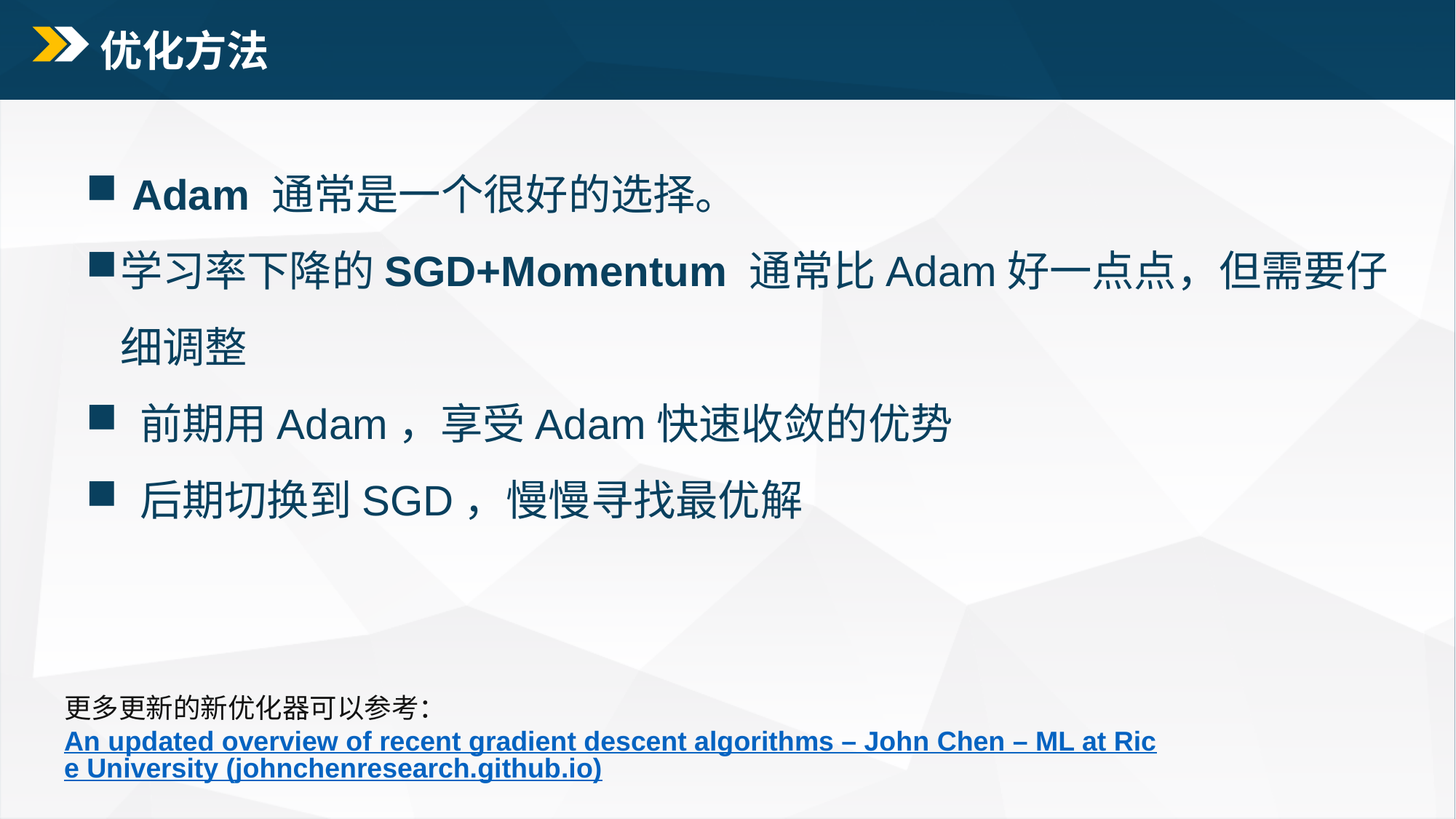

# 优化方法
 Adam 通常是一个很好的选择。
学习率下降的SGD+Momentum 通常比Adam好一点点，但需要仔细调整
 前期用Adam，享受Adam快速收敛的优势
 后期切换到SGD，慢慢寻找最优解

更多更新的新优化器可以参考：An updated overview of recent gradient descent algorithms – John Chen – ML at Rice University (johnchenresearch.github.io)